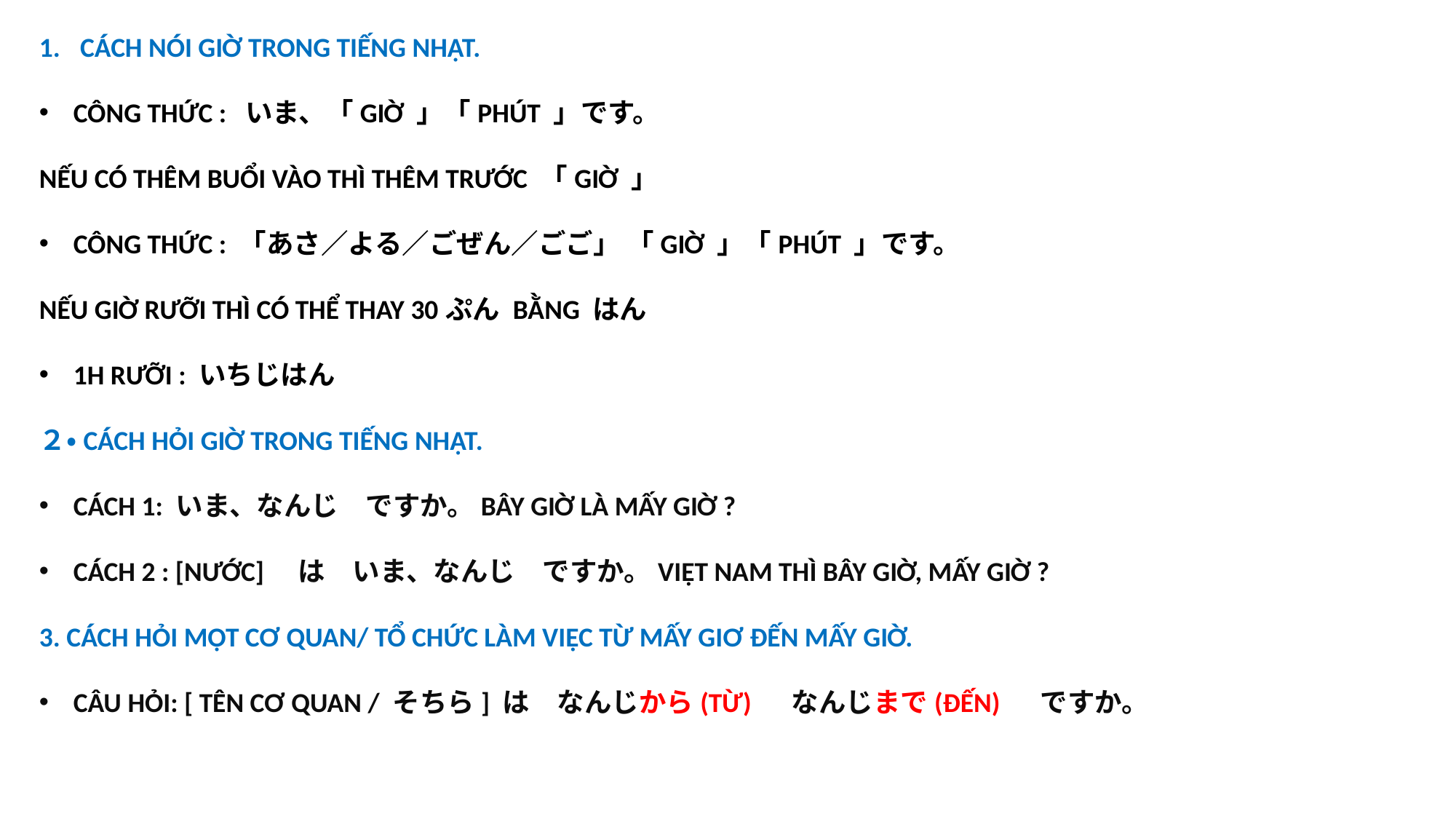

CÁCH NÓI GIỜ TRONG TIẾNG NHẬT.

CÔNG THỨC :  いま、「GIỜ 」「PHÚT 」です。

NẾU CÓ THÊM BUỔI VÀO THÌ THÊM TRƯỚC 「GIỜ 」

CÔNG THỨC : 「あさ／よる／ごぜん／ごご」 「GIỜ 」「PHÚT 」です。

NẾU GIỜ RƯỠI THÌ CÓ THỂ THAY 30ぷん BẰNG はん

1H RƯỠI : いちじはん

２・CÁCH HỎI GIỜ TRONG TIẾNG NHẬT.

CÁCH 1: いま、なんじ　ですか。BÂY GIỜ LÀ MẤY GIỜ ?

CÁCH 2 : [NƯỚC]　は　いま、なんじ　ですか。VIỆT NAM THÌ BÂY GIỜ, MẤY GIỜ ?

3. CÁCH HỎI MỘT CƠ QUAN/ TỔ CHỨC LÀM VIỆC TỪ MẤY GIƠ ĐẾN MẤY GIỜ.

CÂU HỎI: [ TÊN CƠ QUAN / そちら] は　なんじから(TỪ) 　なんじまで(ĐẾN) 　ですか。